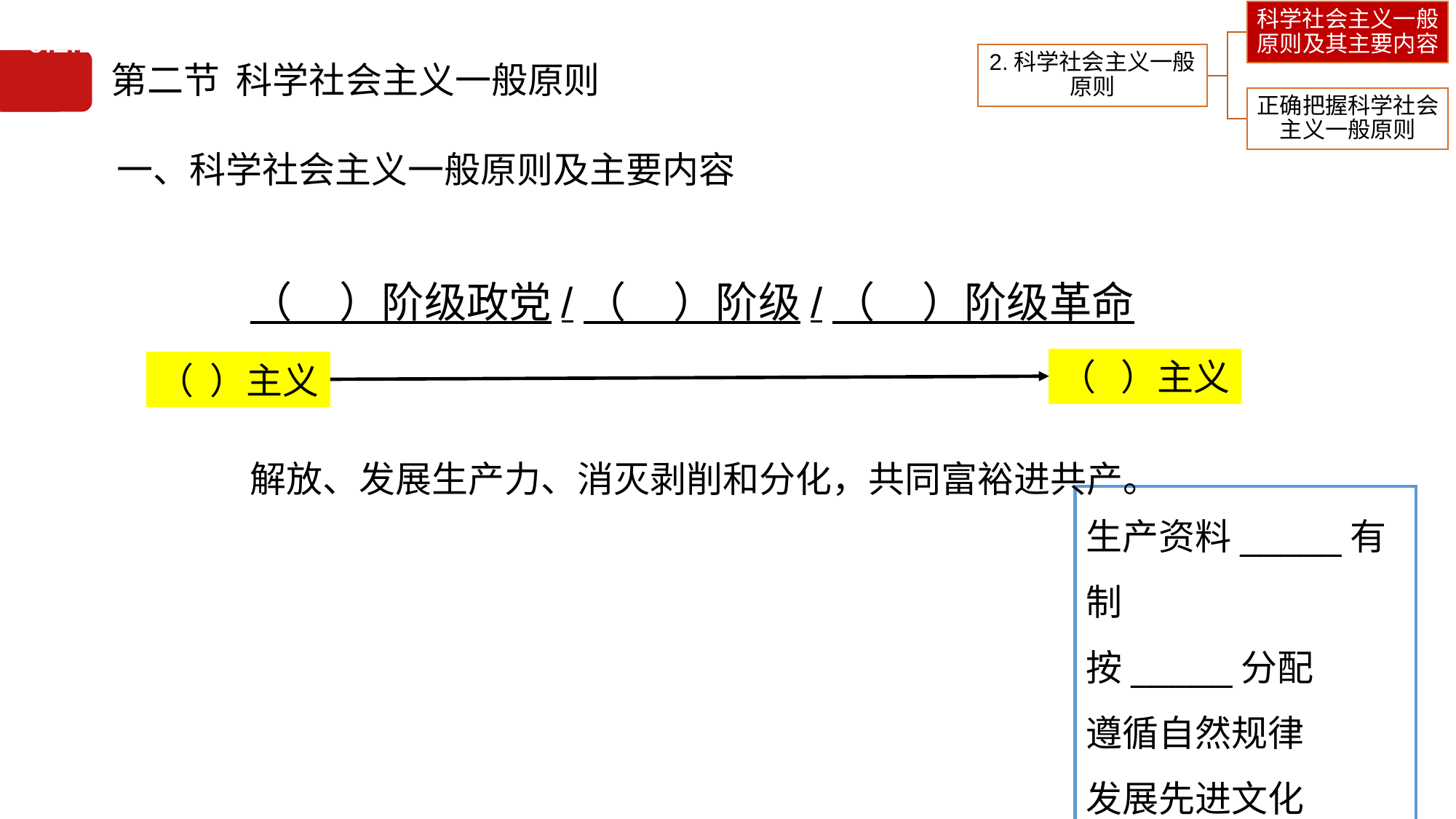

2.科学社会主义一般原则
科学社会主义一般原则及其主要内容
正确把握科学社会主义一般原则
6.2.1科学社会主义一般原则及其主要内容
# 第二节  科学社会主义一般原则
一、科学社会主义一般原则及主要内容

（     ）阶级政党/（     ）阶级/（     ）阶级革命
（   ）主义
（  ）主义
解放、发展生产力、消灭剥削和分化，共同富裕进共产。
生产资料_____有制
按_____分配
遵循自然规律
发展先进文化
112